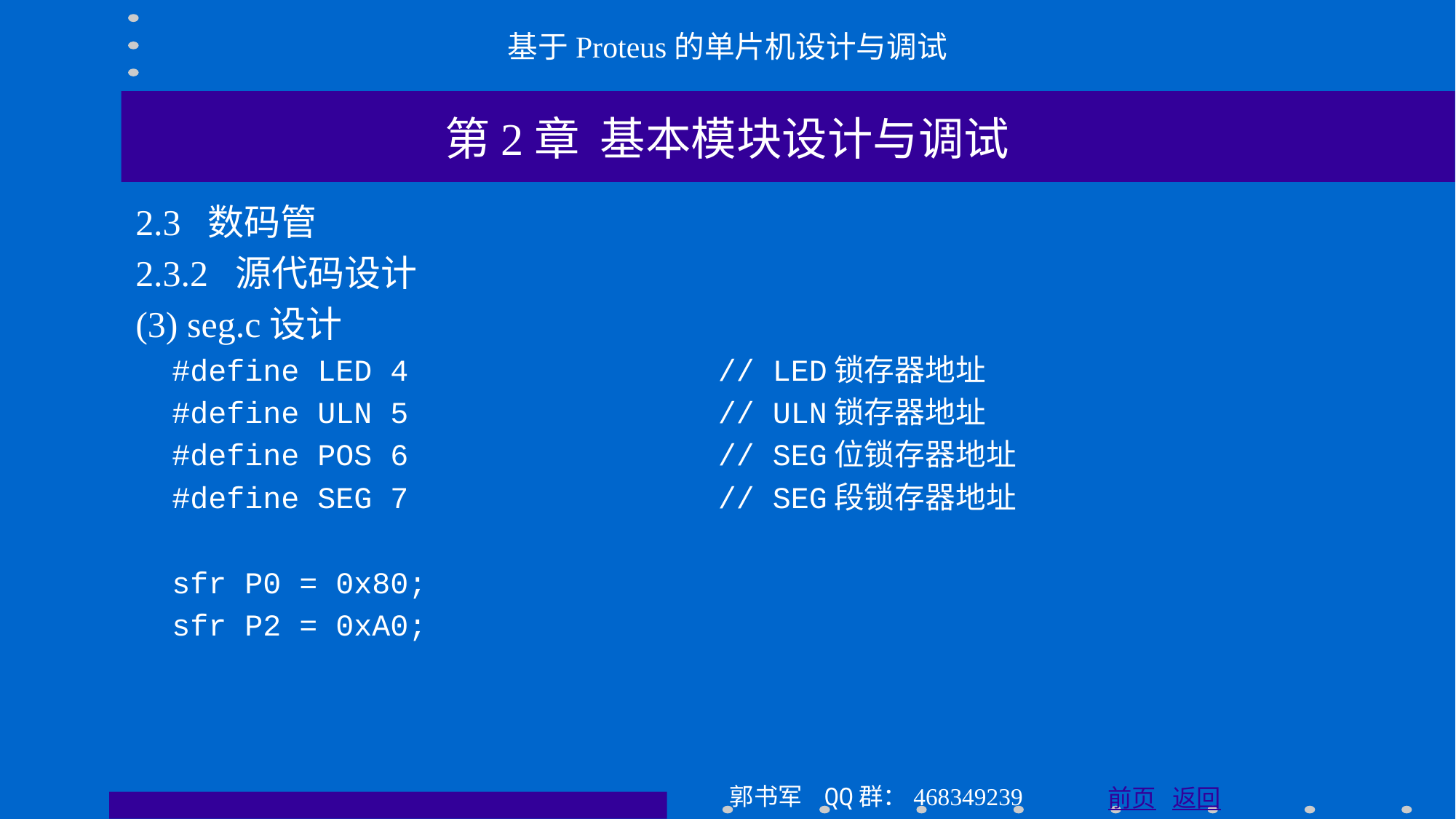

基于Proteus的单片机设计与调试
第2章  基本模块设计与调试
2.3  数码管
2.3.2  源代码设计
(3) seg.c设计
  #define LED 4                 // LED锁存器地址
  #define ULN 5                 // ULN锁存器地址
  #define POS 6                 // SEG位锁存器地址
  #define SEG 7                 // SEG段锁存器地址

  sfr P0 = 0x80;
  sfr P2 = 0xA0;

郭书军   QQ群：468349239
前页   返回